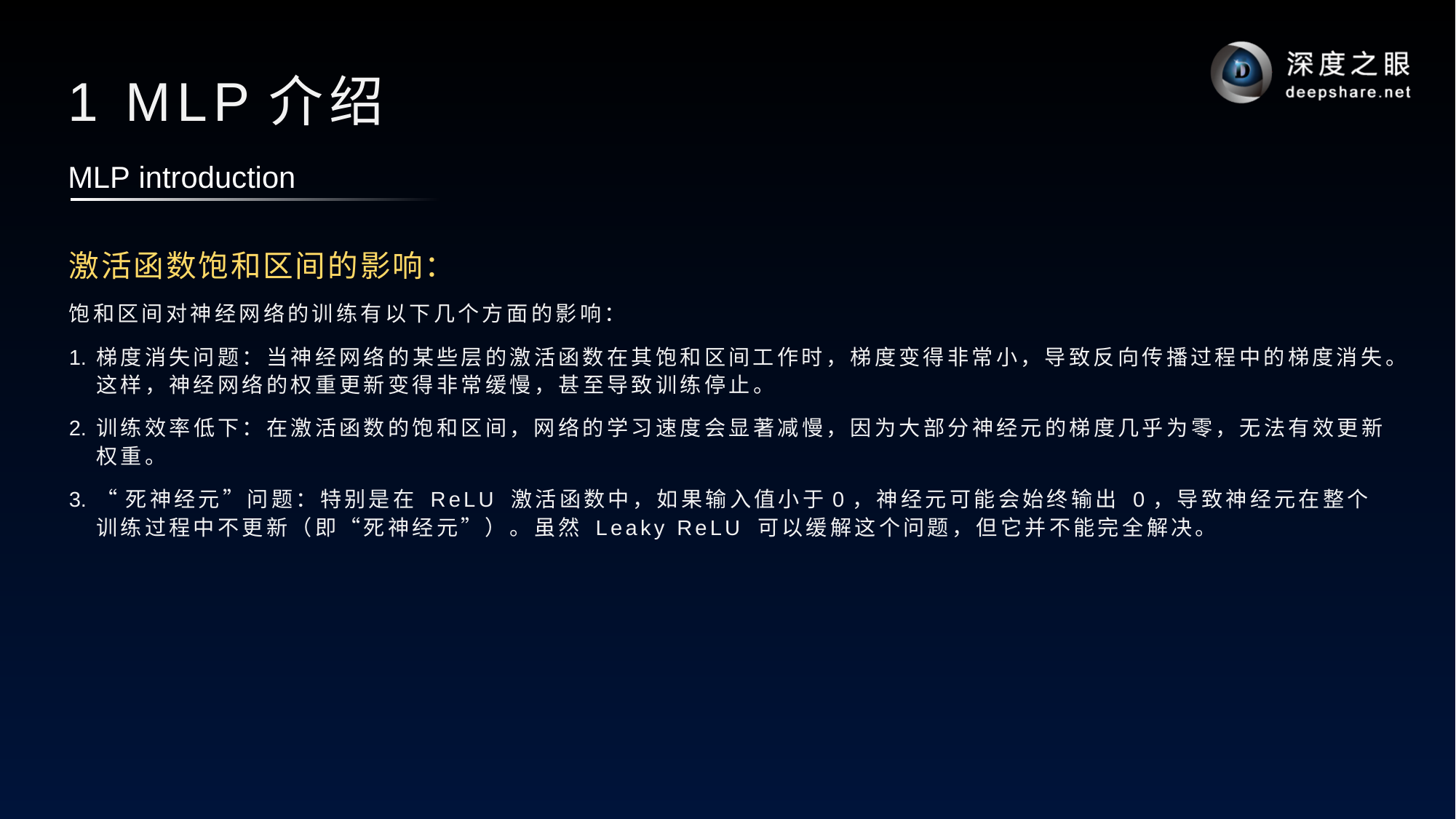

# 1 MLP介绍
MLP introduction
激活函数饱和区间的影响：
饱和区间对神经网络的训练有以下几个方面的影响：
梯度消失问题：当神经网络的某些层的激活函数在其饱和区间工作时，梯度变得非常小，导致反向传播过程中的梯度消失。这样，神经网络的权重更新变得非常缓慢，甚至导致训练停止。
训练效率低下：在激活函数的饱和区间，网络的学习速度会显著减慢，因为大部分神经元的梯度几乎为零，无法有效更新权重。
“死神经元”问题：特别是在 ReLU 激活函数中，如果输入值小于0，神经元可能会始终输出 0，导致神经元在整个训练过程中不更新（即“死神经元”）。虽然 Leaky ReLU 可以缓解这个问题，但它并不能完全解决。